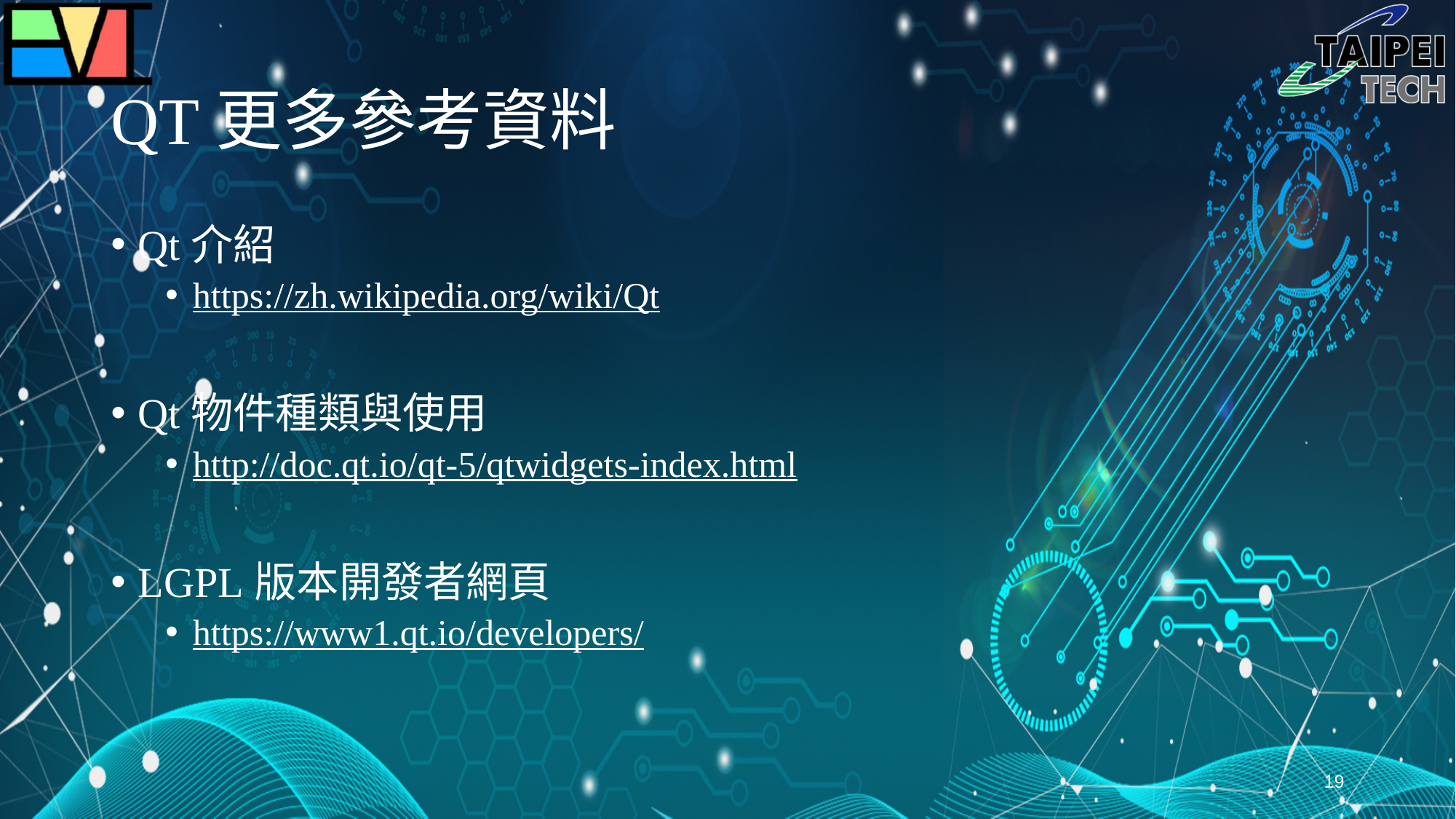

# QT更多參考資料
Qt介紹
https://zh.wikipedia.org/wiki/Qt

Qt物件種類與使用
http://doc.qt.io/qt-5/qtwidgets-index.html

LGPL版本開發者網頁
https://www1.qt.io/developers/

19